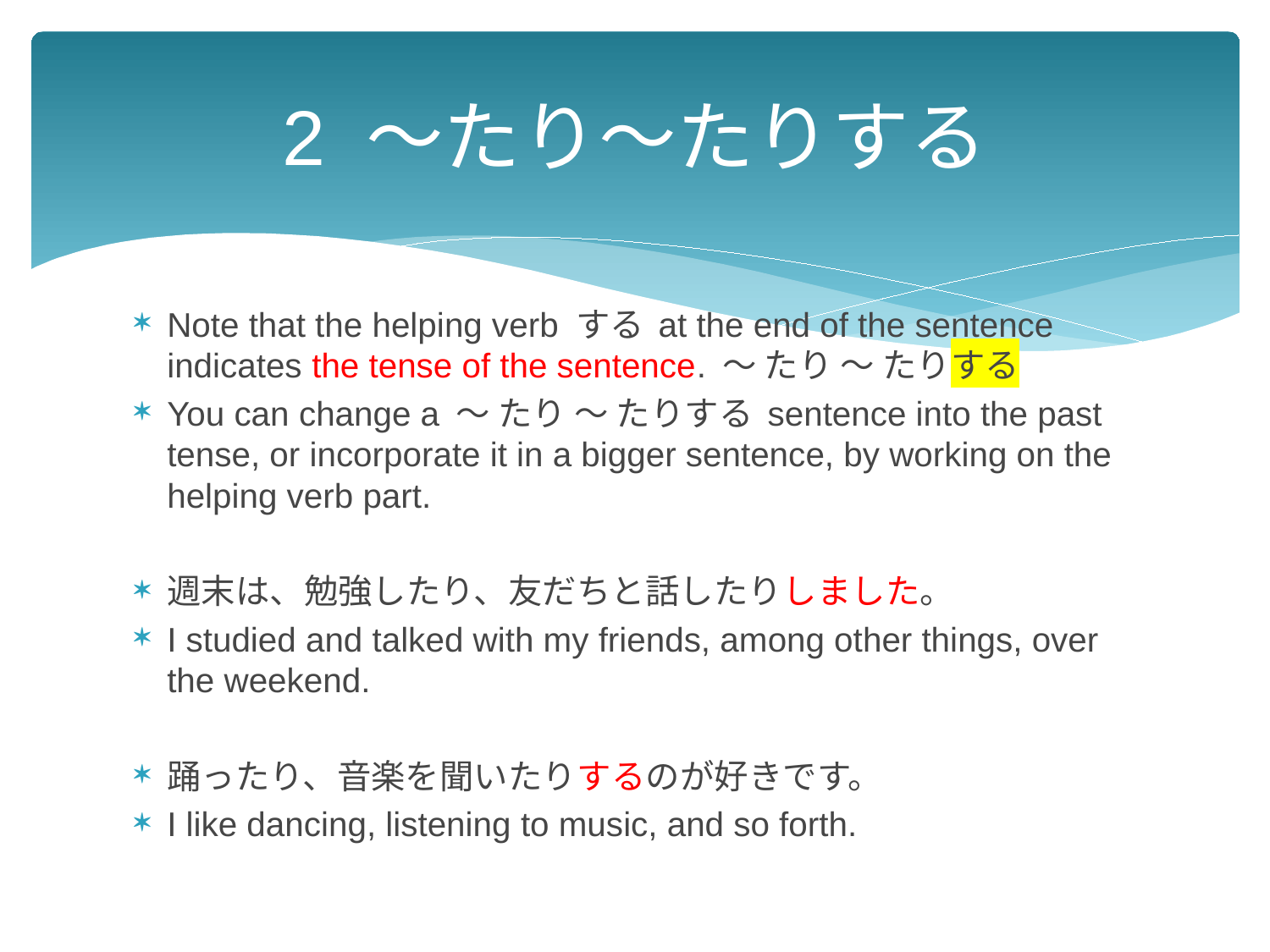

# 2 ～たり～たりする
Note that the helping verb する at the end of the sentence indicates the tense of the sentence. 〜 たり 〜 たりする
You can change a 〜 たり 〜 たりする sentence into the past tense, or incorporate it in a bigger sentence, by working on the helping verb part.

週末は、勉強したり、友だちと話したりしました。
I studied and talked with my friends, among other things, over the weekend.

踊ったり、音楽を聞いたりするのが好きです。
I like dancing, listening to music, and so forth.